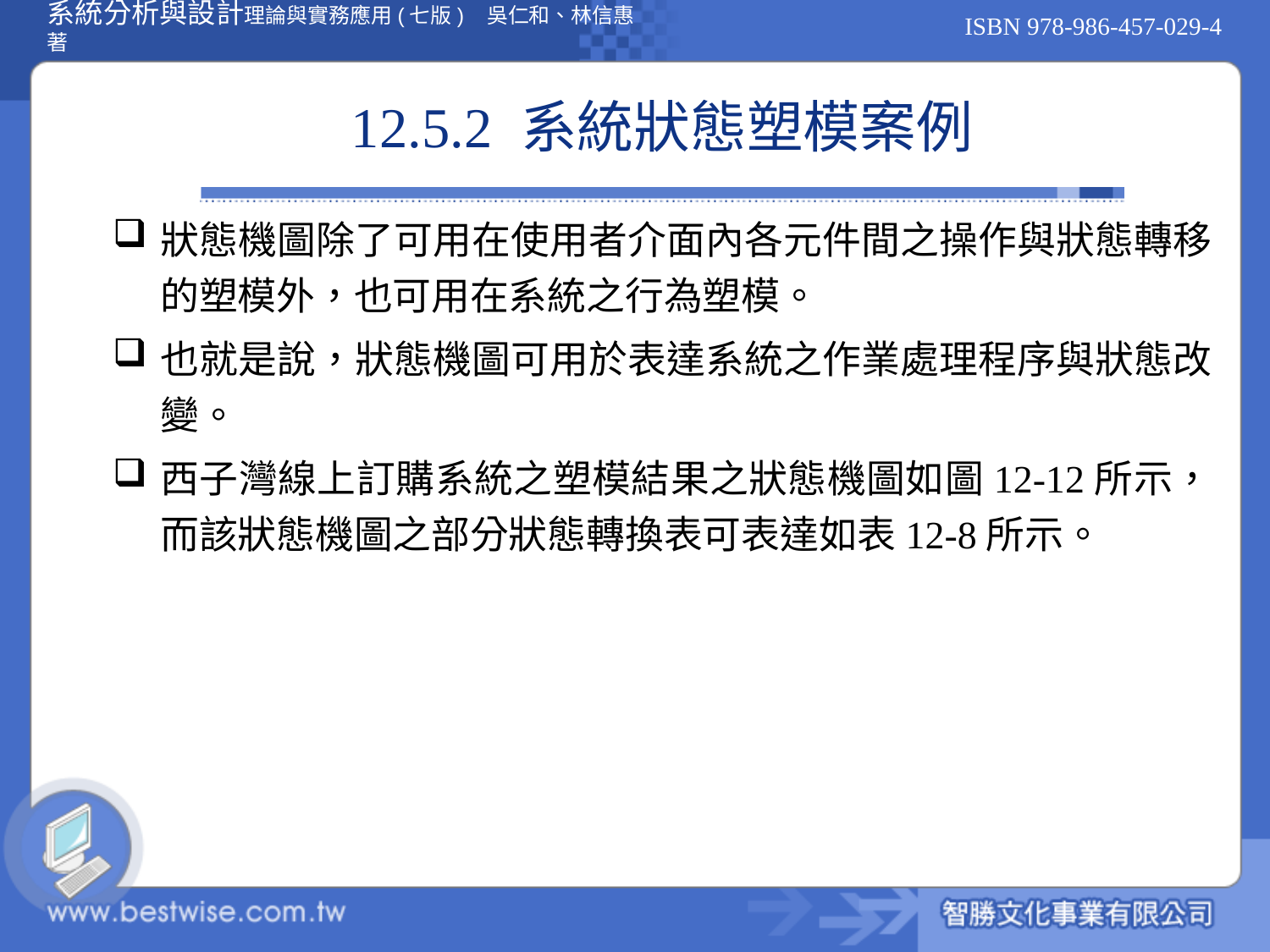

# 12.5.2 系統狀態塑模案例
狀態機圖除了可用在使用者介面內各元件間之操作與狀態轉移的塑模外，也可用在系統之行為塑模。
也就是說，狀態機圖可用於表達系統之作業處理程序與狀態改變。
西子灣線上訂購系統之塑模結果之狀態機圖如圖12-12所示，而該狀態機圖之部分狀態轉換表可表達如表12-8所示。